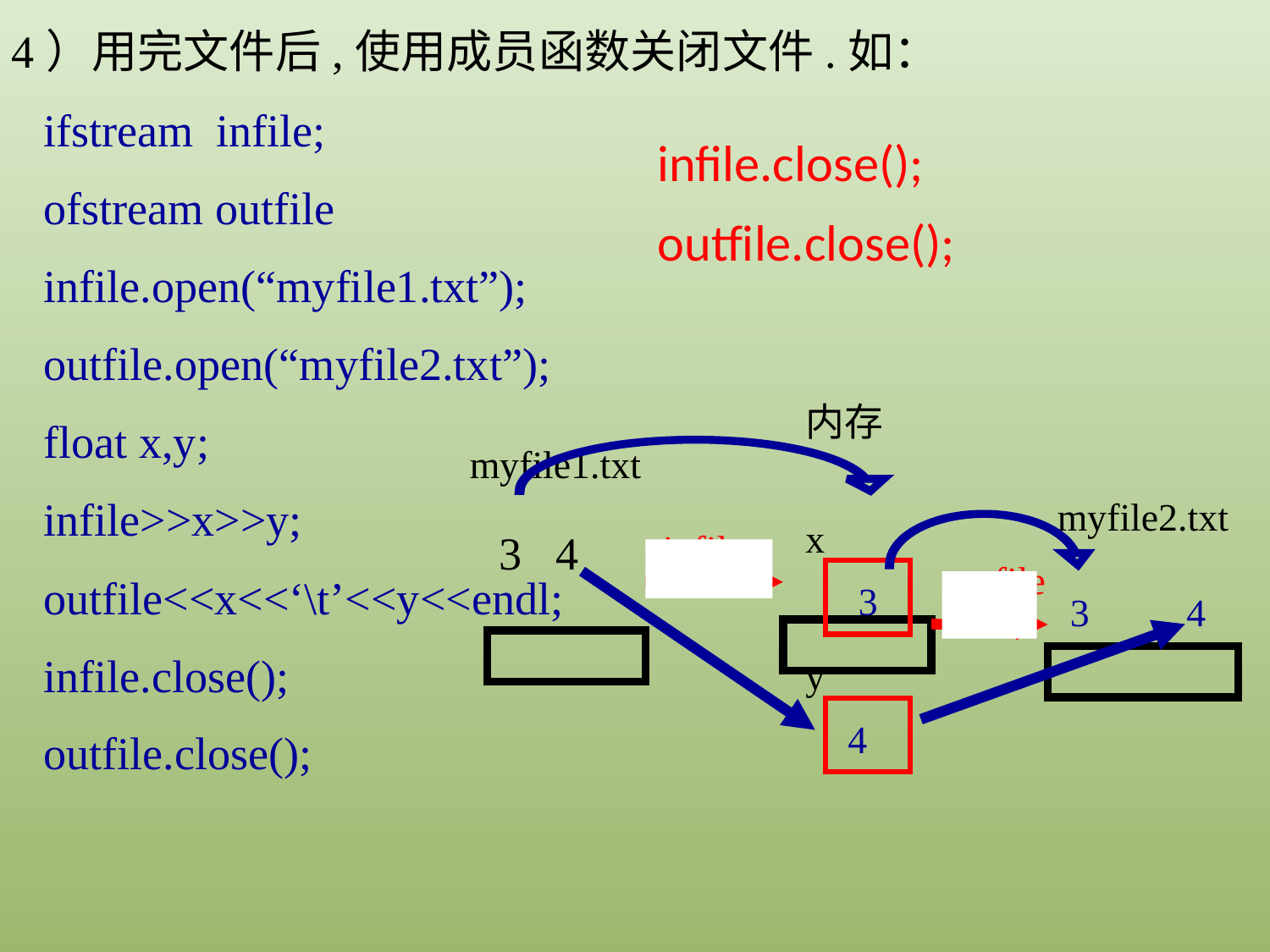

4）用完文件后,使用成员函数关闭文件.如：
ifstream  infile;
ofstream outfile
infile.open(“myfile1.txt”);
outfile.open(“myfile2.txt”);
float x,y;
infile>>x>>y;
outfile<<x<<‘\t’<<y<<endl;
infile.close();
outfile.close();
infile.close();
outfile.close();
内存
myfile1.txt

myfile2.txt
x

infile
3   4

outfile

3

3
4

y

4
907